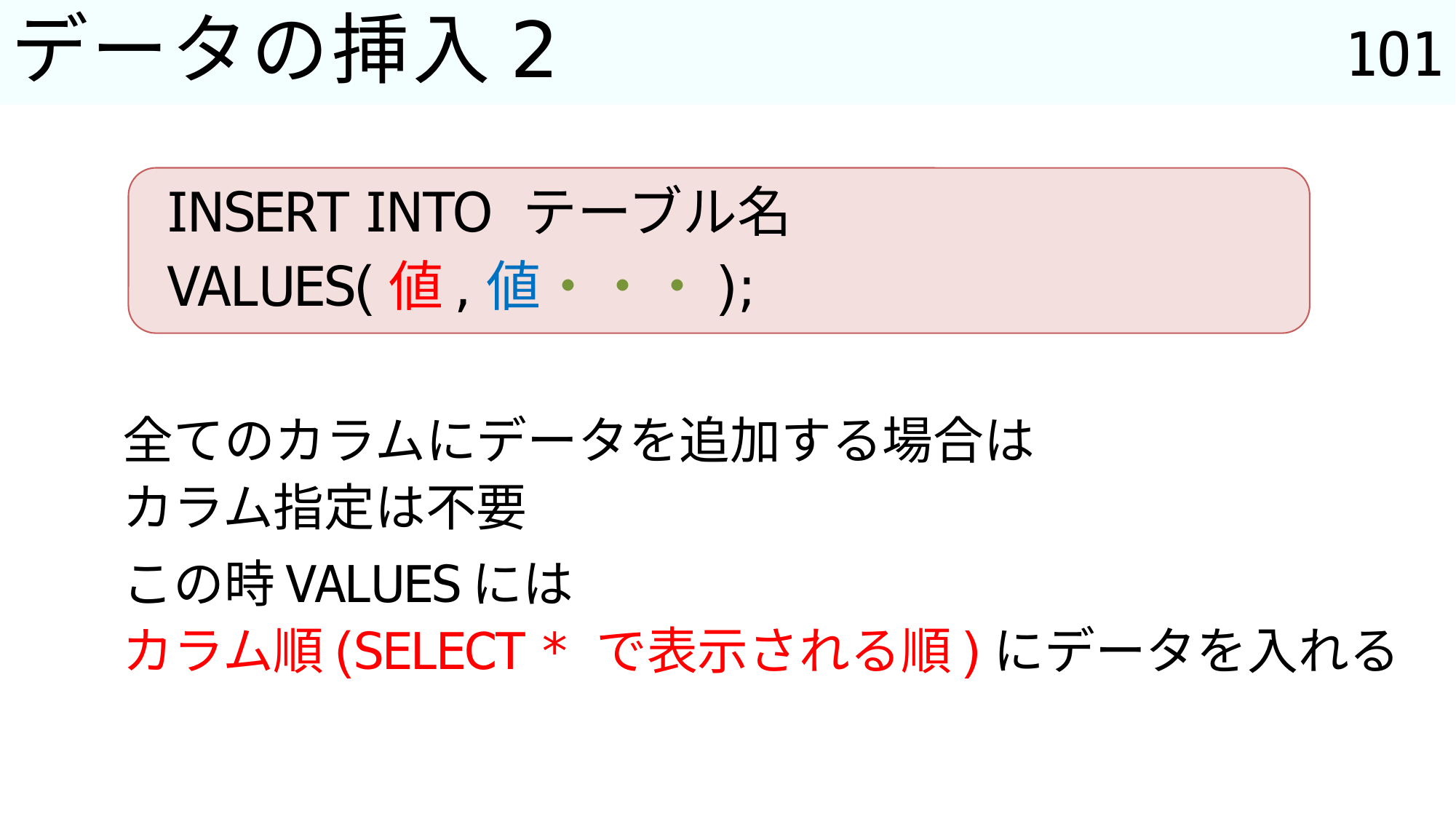

101
# データの挿入2

INSERT INTO テーブル名
VALUES(値,値・・・);
全てのカラムにデータを追加する場合は
カラム指定は不要
この時VALUESには
カラム順(SELECT * で表示される順)にデータを入れる